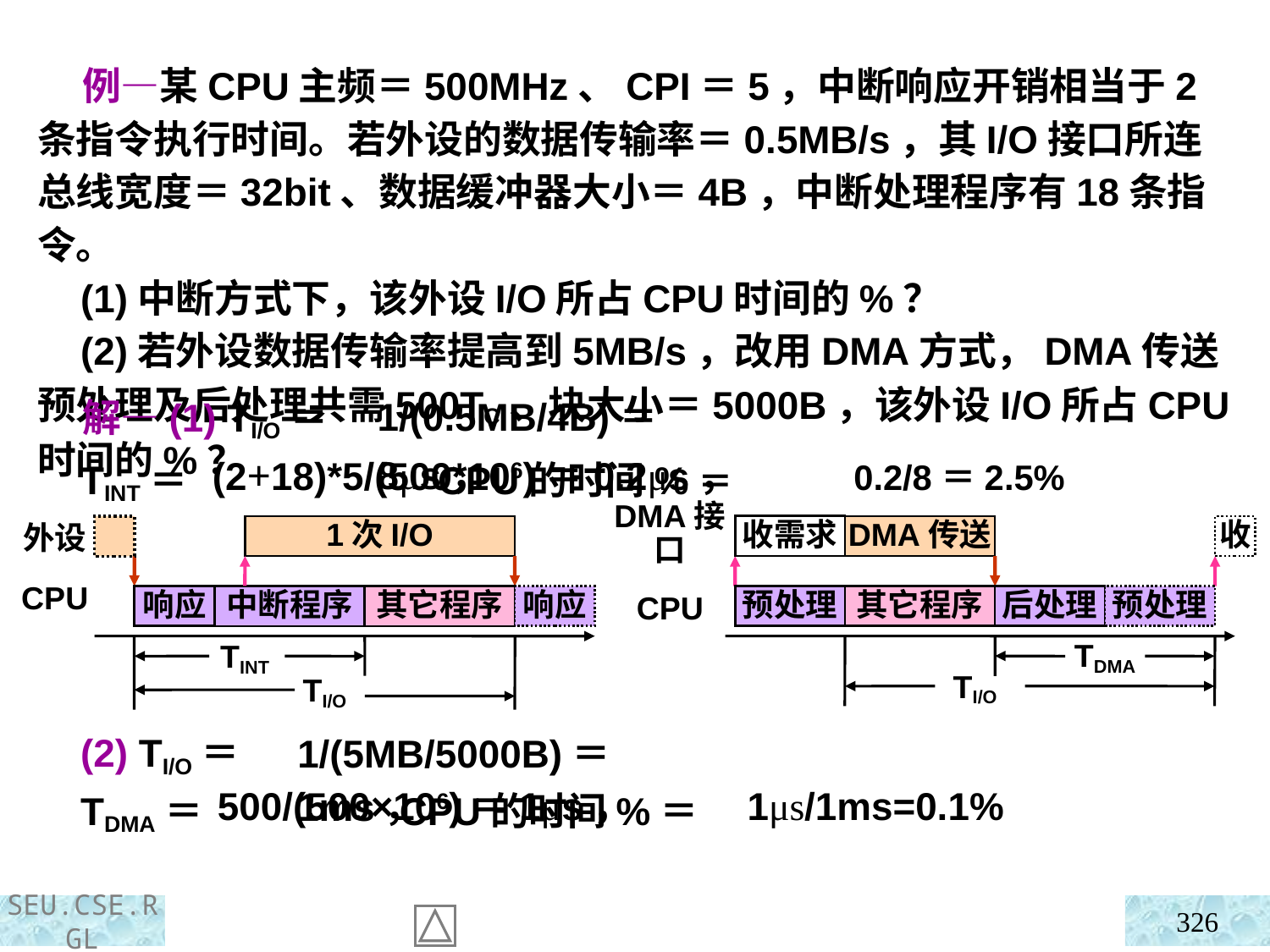

例—某CPU主频＝500MHz、CPI＝5，中断响应开销相当于2条指令执行时间。若外设的数据传输率＝0.5MB/s，其I/O接口所连总线宽度＝32bit、数据缓冲器大小＝4B，中断处理程序有18条指令。
    (1)中断方式下，该外设I/O所占CPU时间的%？
    (2)若外设数据传输率提高到5MB/s，改用DMA方式，DMA传送预处理及后处理共需500TC、块大小＝5000B，该外设I/O所占CPU时间的%？
    解—(1) TI/O＝
    TINT＝                           CPU的时间%＝
1/(0.5MB/4B)＝8μs，
(2+18)*5/(500*106)＝0.2μs，            0.2/8＝2.5%
收需求
DMA接口
DMA传送
收

预处理
其它程序
后处理
预处理
CPU

TDMA

TI/O

外设

1次I/O

CPU
响应
中断程序
其它程序
响应

TINT

TI/O

    (2) TI/O＝
    TDMA＝                     CPU的时间%＝
1/(5MB/5000B)＝1ms，
500/(500×106)＝1μs，            1μs/1ms=0.1%
326